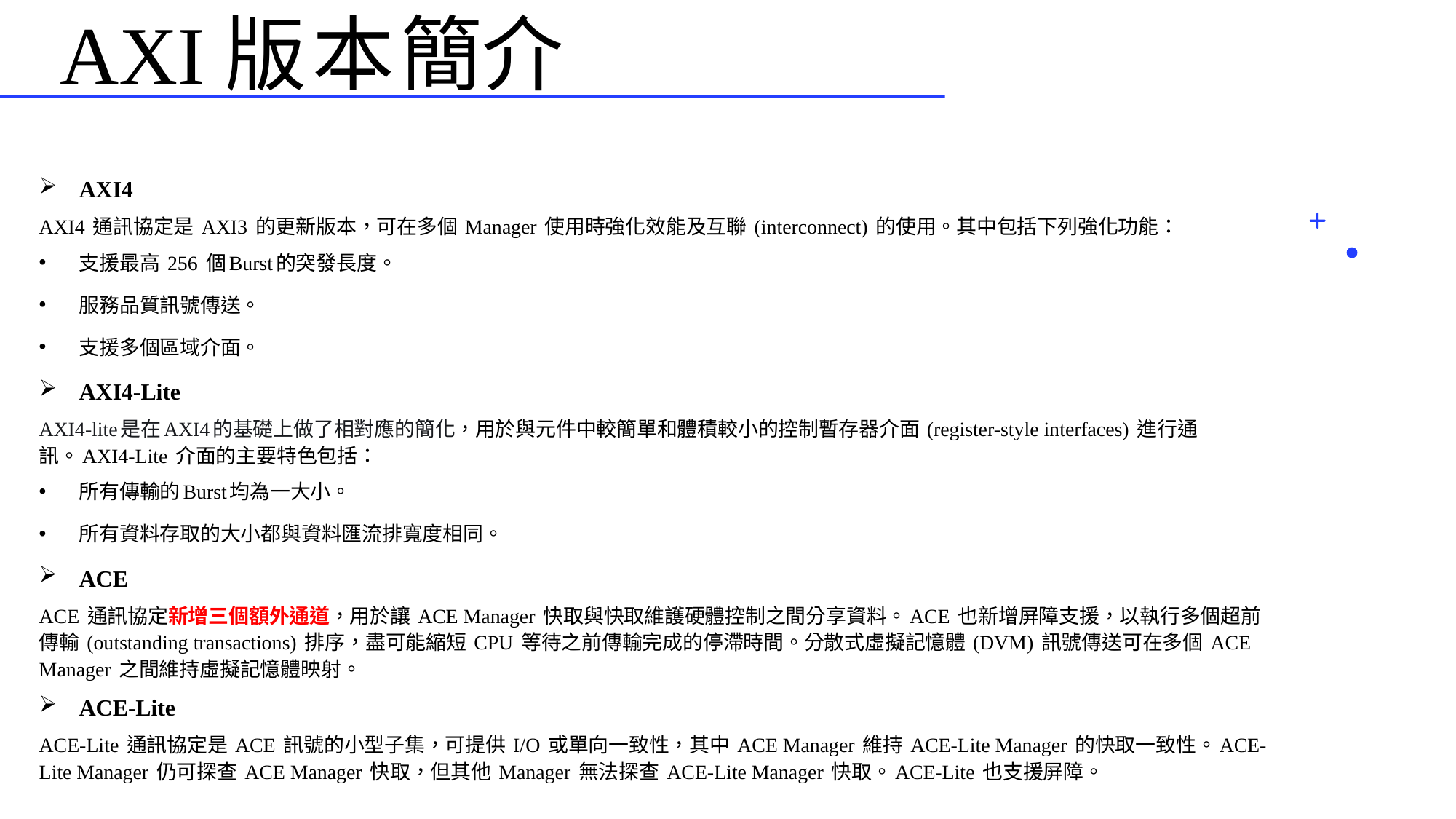

# AXI版本簡介
AXI4
AXI4 通訊協定是 AXI3 的更新版本，可在多個 Manager 使用時強化效能及互聯 (interconnect) 的使用。其中包括下列強化功能：
支援最高 256 個Burst的突發長度。
服務品質訊號傳送。
支援多個區域介面。
AXI4-Lite
AXI4-lite是在AXI4的基礎上做了相對應的簡化，用於與元件中較簡單和體積較小的控制暫存器介面 (register-style interfaces) 進行通訊。AXI4-Lite 介面的主要特色包括：
所有傳輸的Burst均為一大小。
所有資料存取的大小都與資料匯流排寬度相同。
ACE
ACE 通訊協定新增三個額外通道，用於讓 ACE Manager 快取與快取維護硬體控制之間分享資料。ACE 也新增屏障支援，以執行多個超前傳輸 (outstanding transactions) 排序，盡可能縮短 CPU 等待之前傳輸完成的停滯時間。分散式虛擬記憶體 (DVM) 訊號傳送可在多個 ACE Manager 之間維持虛擬記憶體映射。
ACE-Lite
ACE-Lite 通訊協定是 ACE 訊號的小型子集，可提供 I/O 或單向一致性，其中 ACE Manager 維持 ACE-Lite Manager 的快取一致性。ACE-Lite Manager 仍可探查 ACE Manager 快取，但其他 Manager 無法探查 ACE-Lite Manager 快取。ACE-Lite 也支援屏障。